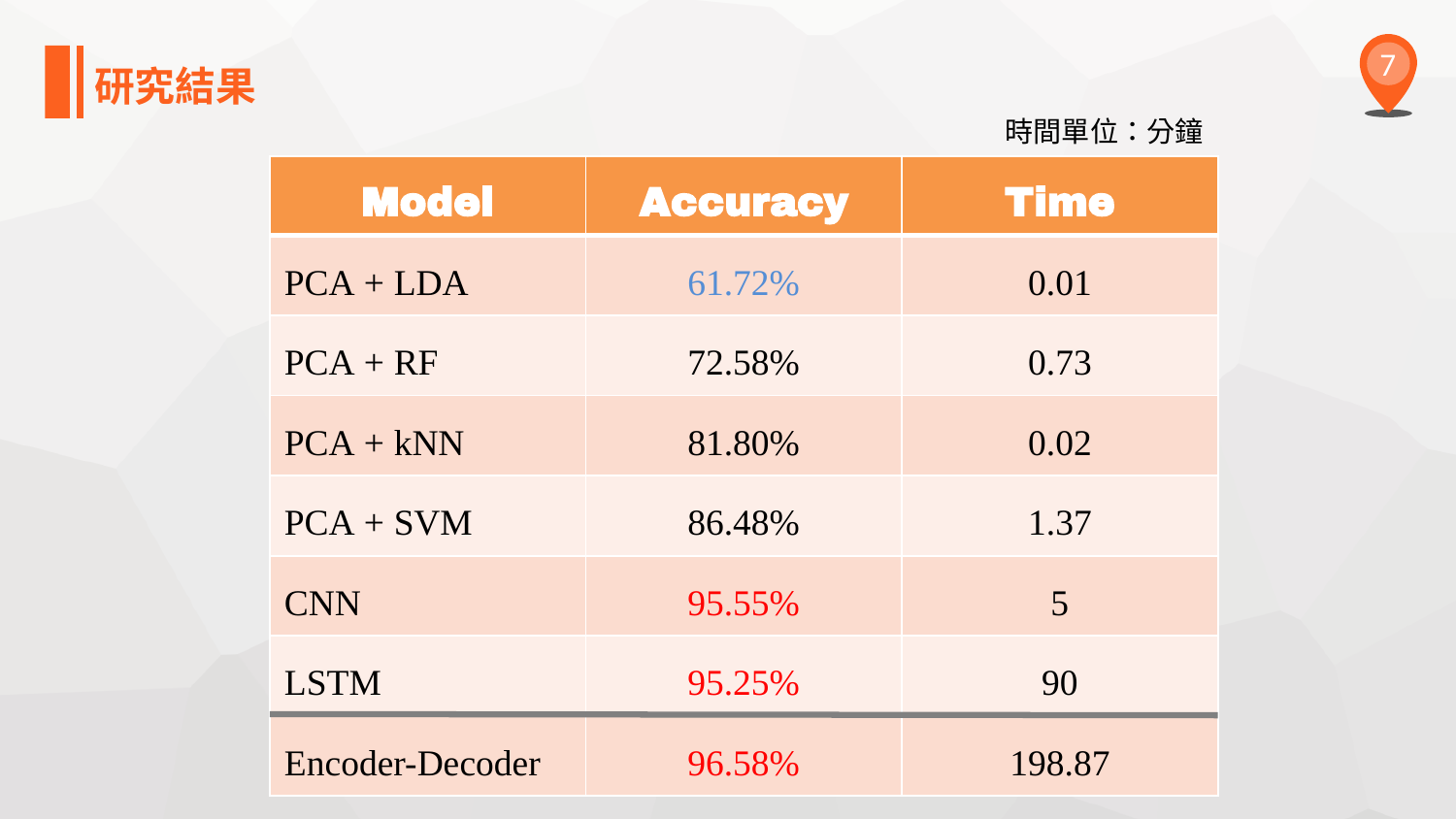

7

研究結果
時間單位：分鐘
| Model | Accuracy | Time |
| --- | --- | --- |
| PCA + LDA | 61.72% | 0.01 |
| PCA + RF | 72.58% | 0.73 |
| PCA + kNN | 81.80% | 0.02 |
| PCA + SVM | 86.48% | 1.37 |
| CNN | 95.55% | 5 |
| LSTM | 95.25% | 90 |
| Encoder-Decoder | 96.58% | 198.87 |